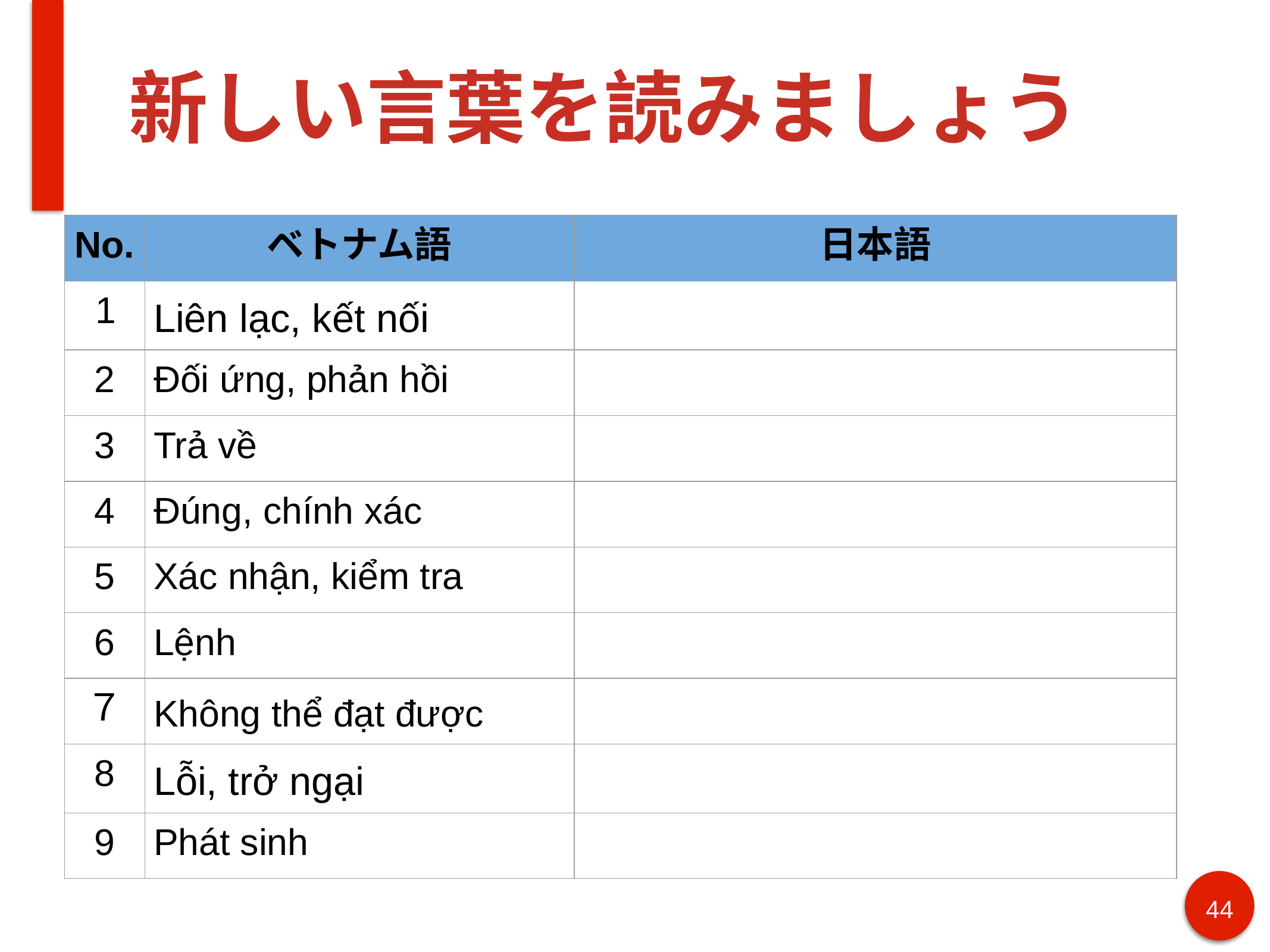

# 新しい言葉を読みましょう
| No. | ベトナム語 | 日本語 |
| --- | --- | --- |
| 1 | Liên lạc, kết nối |  |
| 2 | Đối ứng, phản hồi |  |
| 3 | Trả về |  |
| 4 | Đúng, chính xác |  |
| 5 | Xác nhận, kiểm tra |  |
| 6 | Lệnh |  |
| ７ | Không thể đạt được |  |
| 8 | Lỗi, trở ngại |  |
| 9 | Phát sinh |  |
44